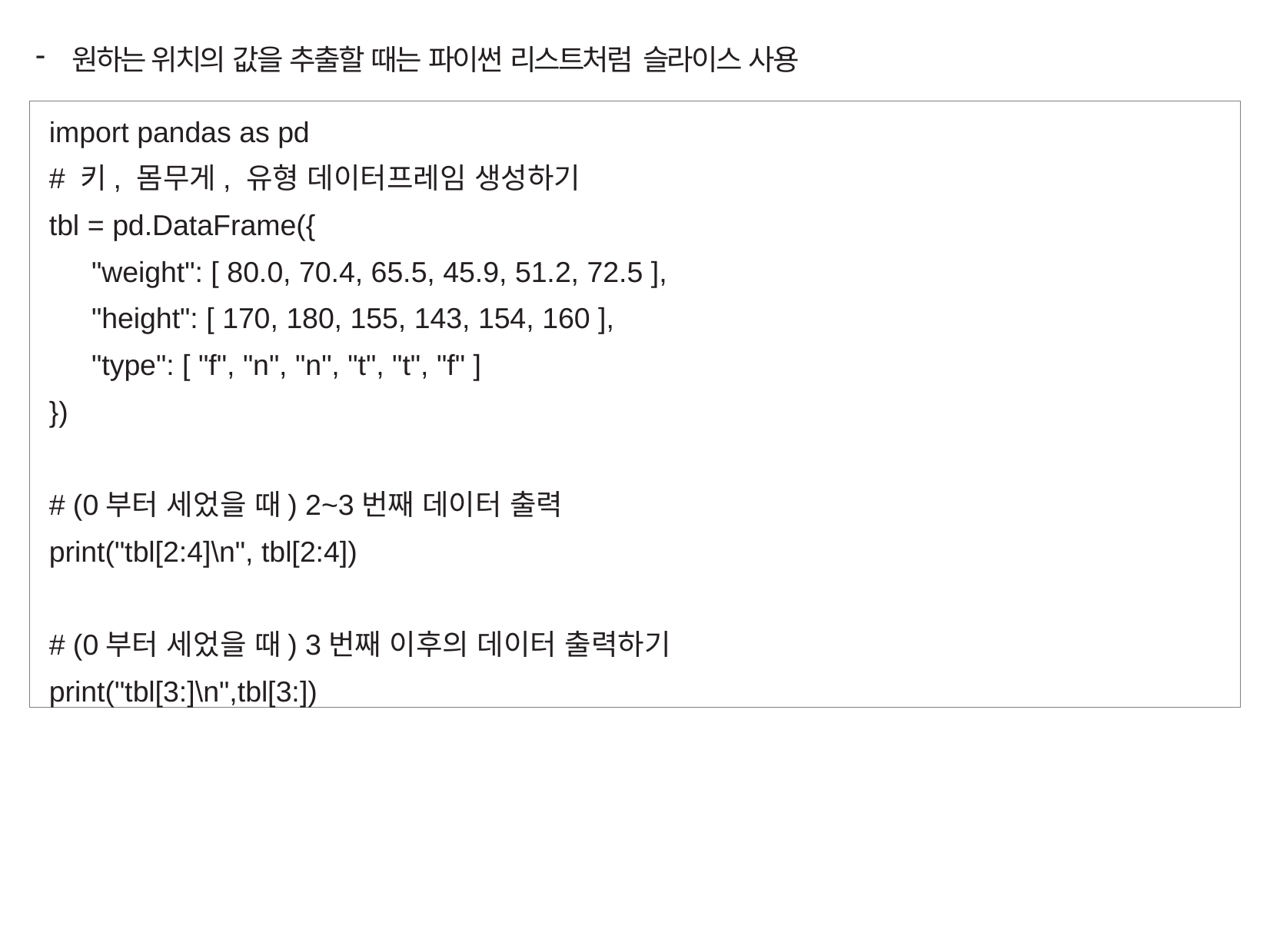

원하는 위치의 값을 추출할 때는 파이썬 리스트처럼  슬라이스 사용
import pandas as pd
# 키, 몸무게, 유형 데이터프레임 생성하기
tbl = pd.DataFrame({
"weight": [ 80.0, 70.4, 65.5, 45.9, 51.2, 72.5 ],
"height": [ 170, 180, 155, 143, 154, 160 ],
"type": [ "f", "n", "n", "t", "t", "f" ]
})

# (0부터 세었을 때) 2~3번째 데이터 출력
print("tbl[2:4]\n", tbl[2:4])

# (0부터 세었을 때) 3번째 이후의 데이터 출력하기
print("tbl[3:]\n",tbl[3:])